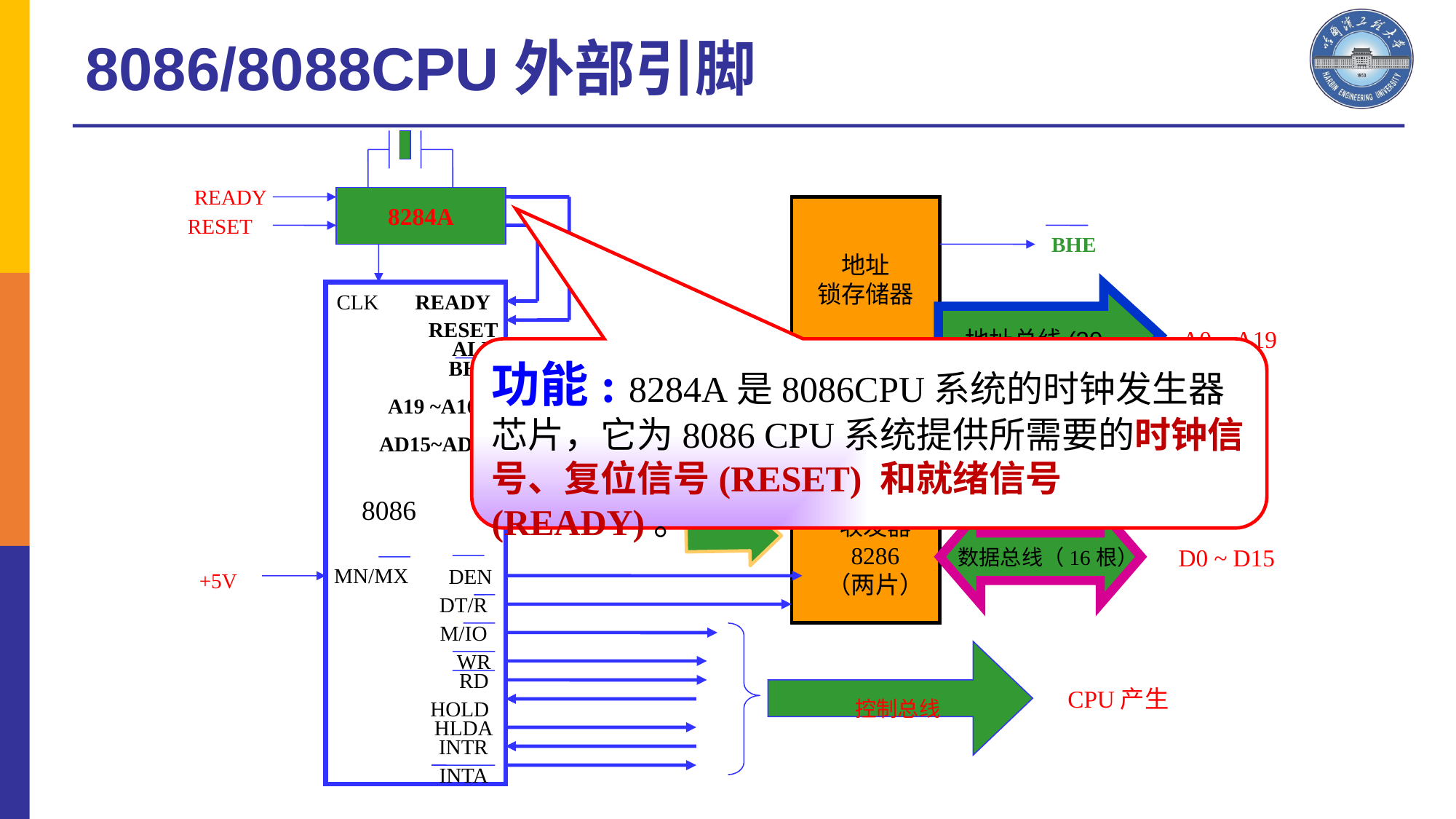

8086/8088CPU外部引脚

READY
8284A

RESET

BHE

地址
锁存储器

8282

（三片）

CLK
READY

RESET
A0 ~ A19
地址总线(20根)

ALE

BHE/

A19 ~A16
AD15~AD0

8086

收发器
8286
（两片）

D0 ~ D15
数据总线（16根）

MN/MX

DEN
+5V

DT/R

M/IO

WR

RD

CPU产生

HOLD
控制总线

HLDA

INTR

INTA

功能: 8284A是8086CPU系统的时钟发生器芯片，它为8086 CPU系统提供所需要的时钟信号、复位信号(RESET) 和就绪信号(READY)。